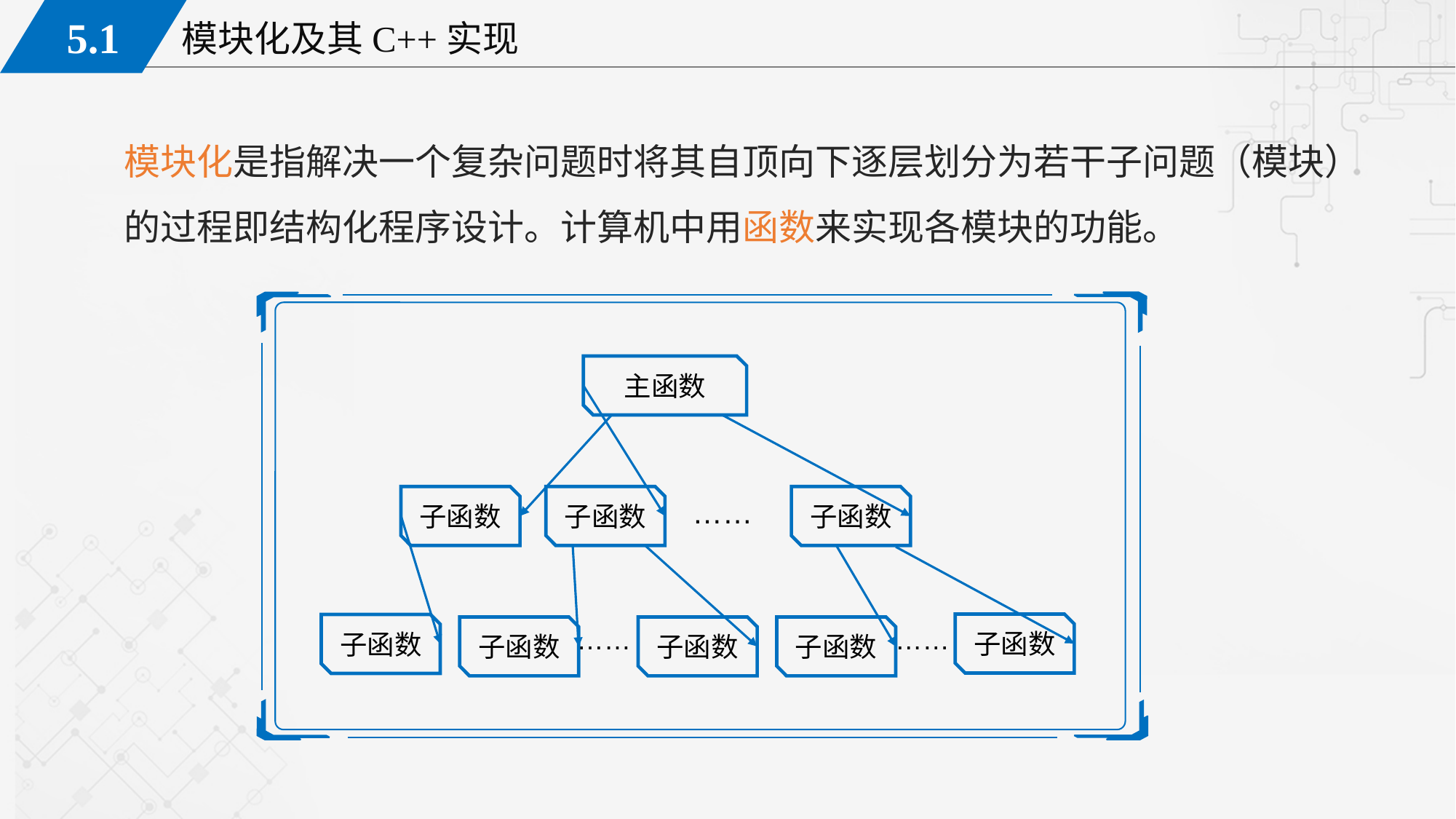

模块化是指解决一个复杂问题时将其自顶向下逐层划分为若干子问题（模块）的过程即结构化程序设计。计算机中用函数来实现各模块的功能。

主函数
子函数
子函数
子函数
……
子函数
子函数
子函数
……
子函数
子函数
……